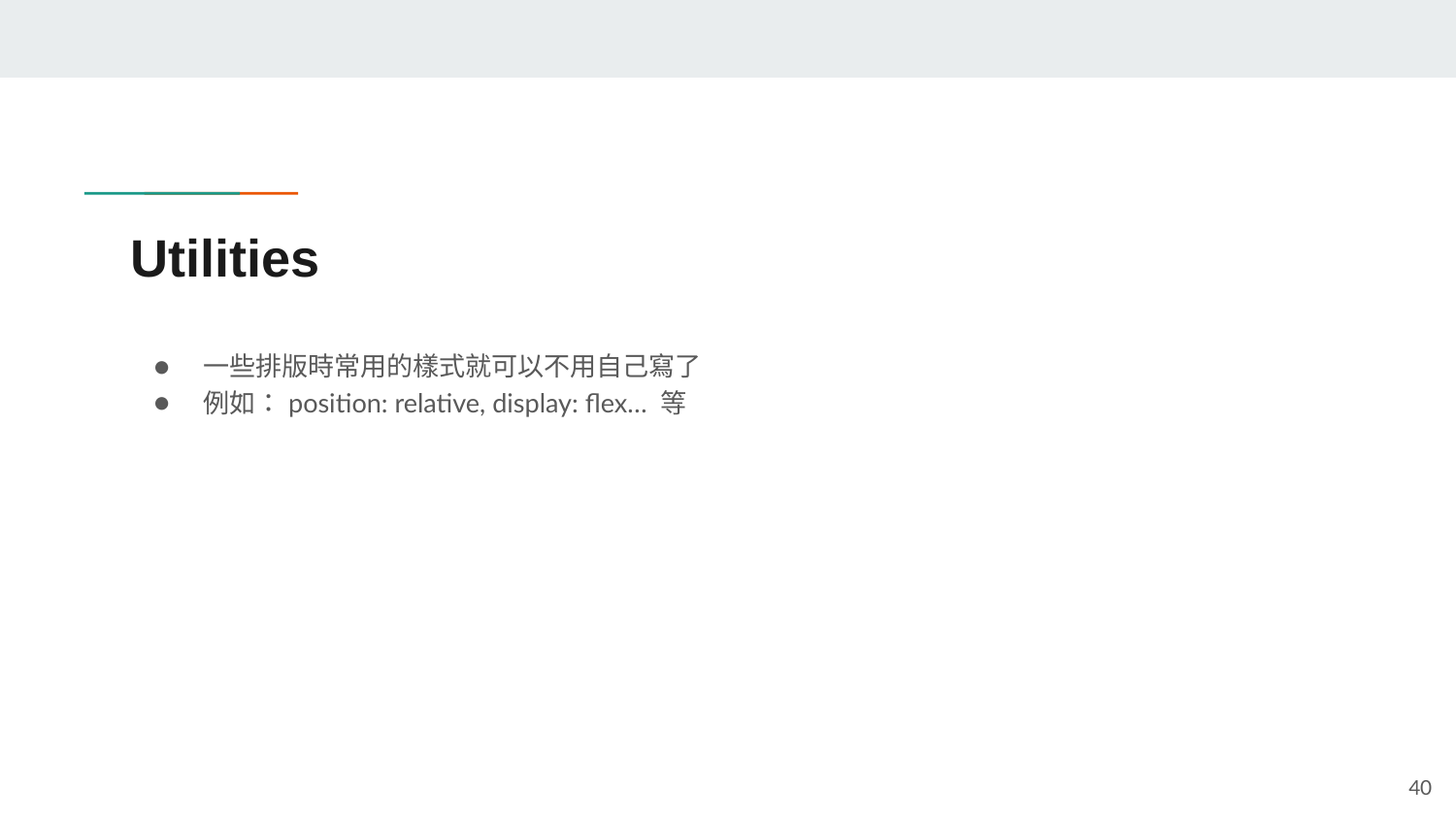

# Utilities
一些排版時常用的樣式就可以不用自己寫了
例如：position: relative, display: flex… 等

40